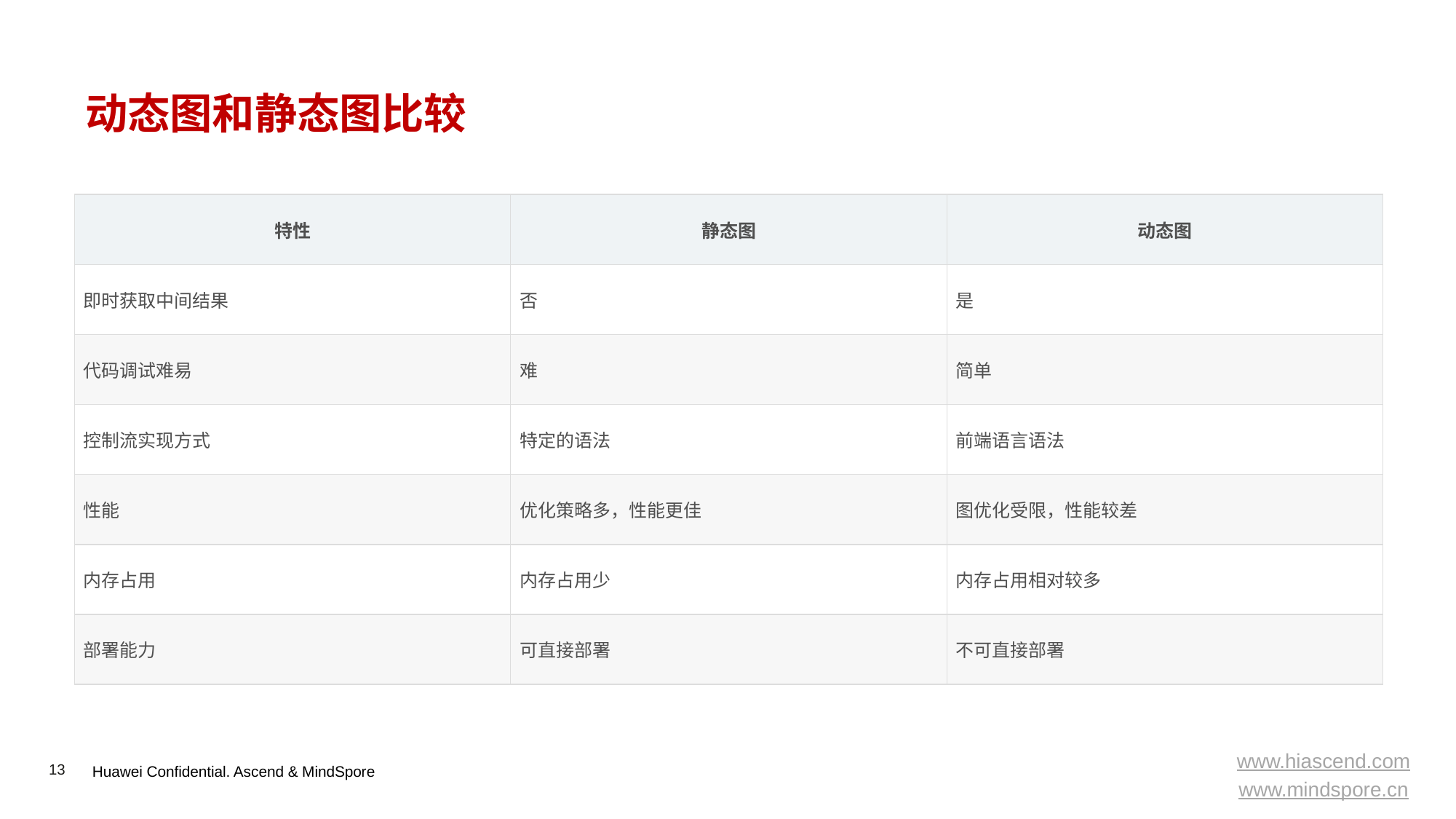

# 动态图和静态图比较
| 特性 | 静态图 | 动态图 |
| --- | --- | --- |
| 即时获取中间结果 | 否 | 是 |
| 代码调试难易 | 难 | 简单 |
| 控制流实现方式 | 特定的语法 | 前端语言语法 |
| 性能 | 优化策略多，性能更佳 | 图优化受限，性能较差 |
| 内存占用 | 内存占用少 | 内存占用相对较多 |
| 部署能力 | 可直接部署 | 不可直接部署 |